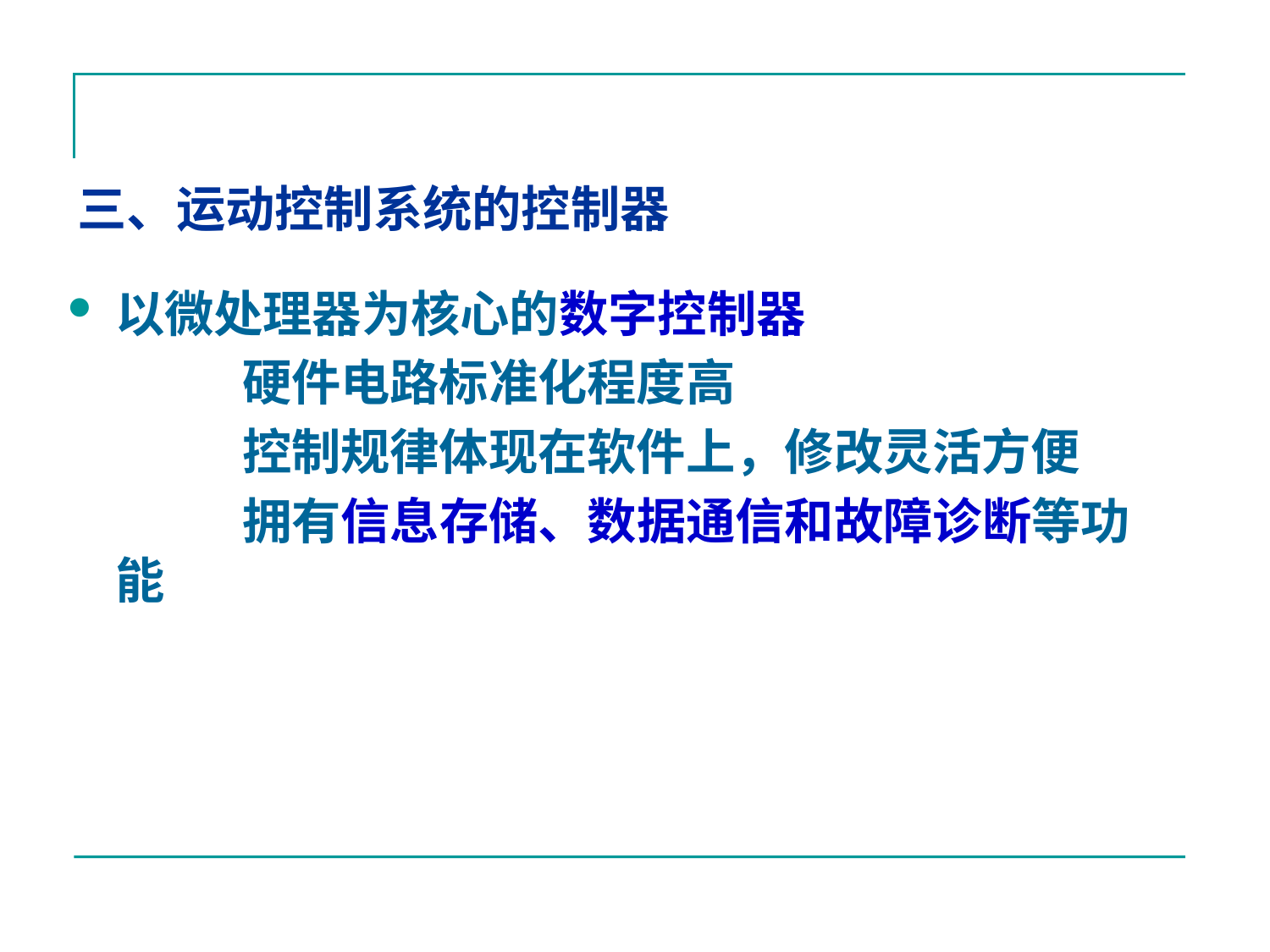

# 三、运动控制系统的控制器
以微处理器为核心的数字控制器
		硬件电路标准化程度高
		控制规律体现在软件上，修改灵活方便
		拥有信息存储、数据通信和故障诊断等功能